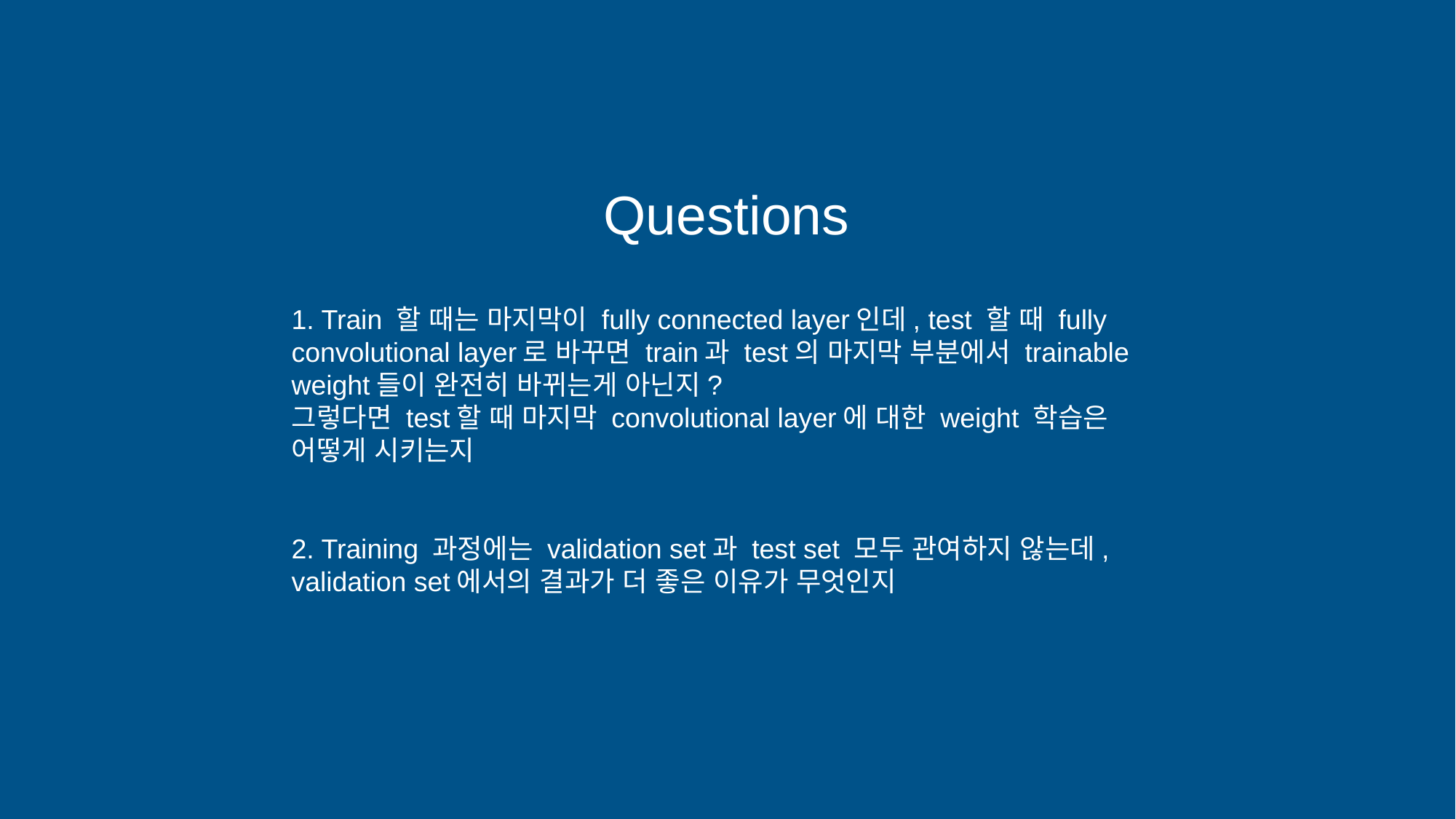

Questions

1. Train 할 때는 마지막이 fully connected layer인데, test 할 때 fully convolutional layer로 바꾸면 train과 test의 마지막 부분에서 trainable weight들이 완전히 바뀌는게 아닌지?
그렇다면 test할 때 마지막 convolutional layer에 대한 weight 학습은 어떻게 시키는지

2. Training 과정에는 validation set과 test set 모두 관여하지 않는데, validation set에서의 결과가 더 좋은 이유가 무엇인지